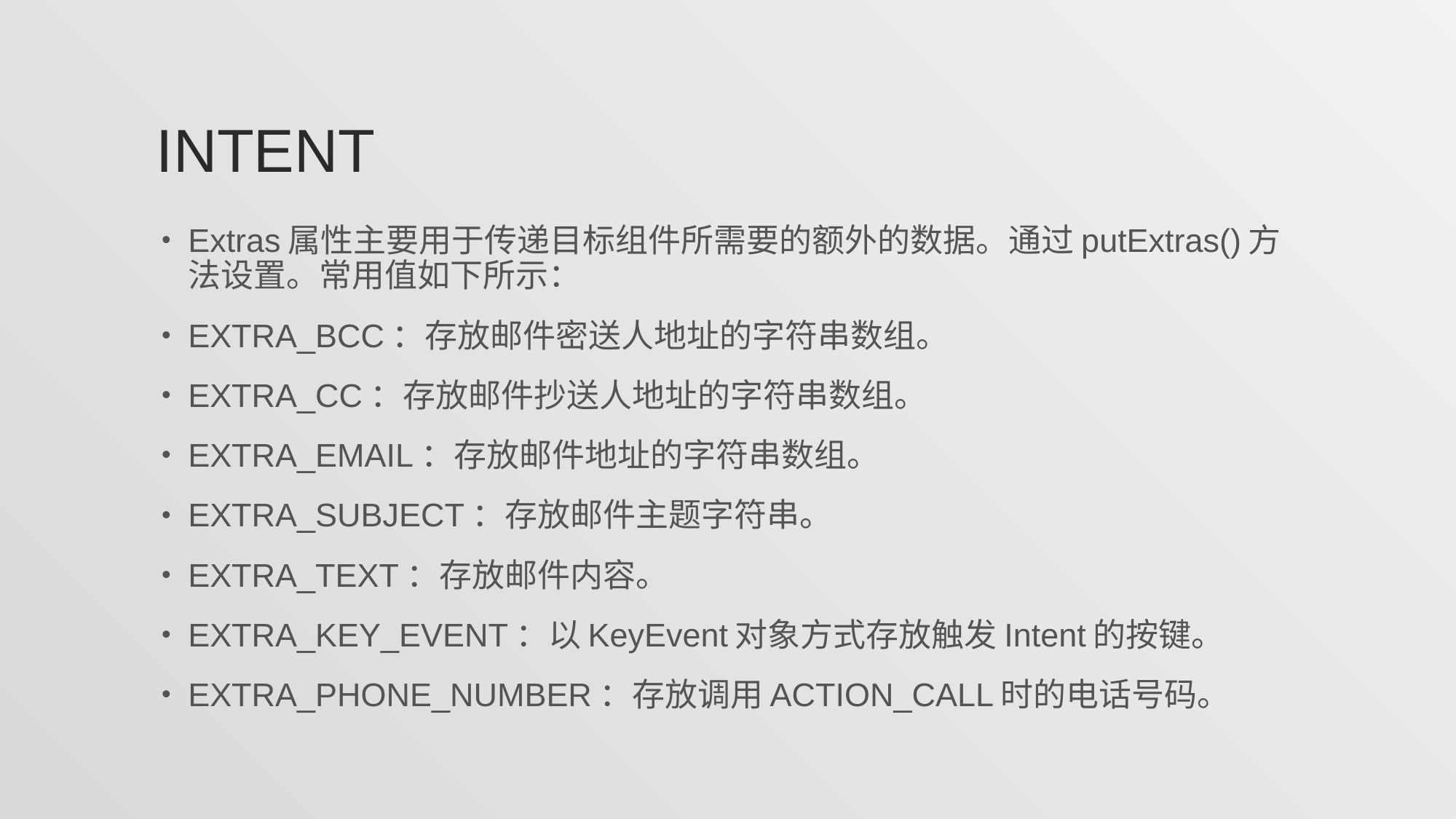

# Intent
Extras属性主要用于传递目标组件所需要的额外的数据。通过putExtras()方法设置。常用值如下所示：
EXTRA_BCC：存放邮件密送人地址的字符串数组。
EXTRA_CC：存放邮件抄送人地址的字符串数组。
EXTRA_EMAIL：存放邮件地址的字符串数组。
EXTRA_SUBJECT：存放邮件主题字符串。
EXTRA_TEXT：存放邮件内容。
EXTRA_KEY_EVENT：以KeyEvent对象方式存放触发Intent的按键。
EXTRA_PHONE_NUMBER：存放调用ACTION_CALL时的电话号码。